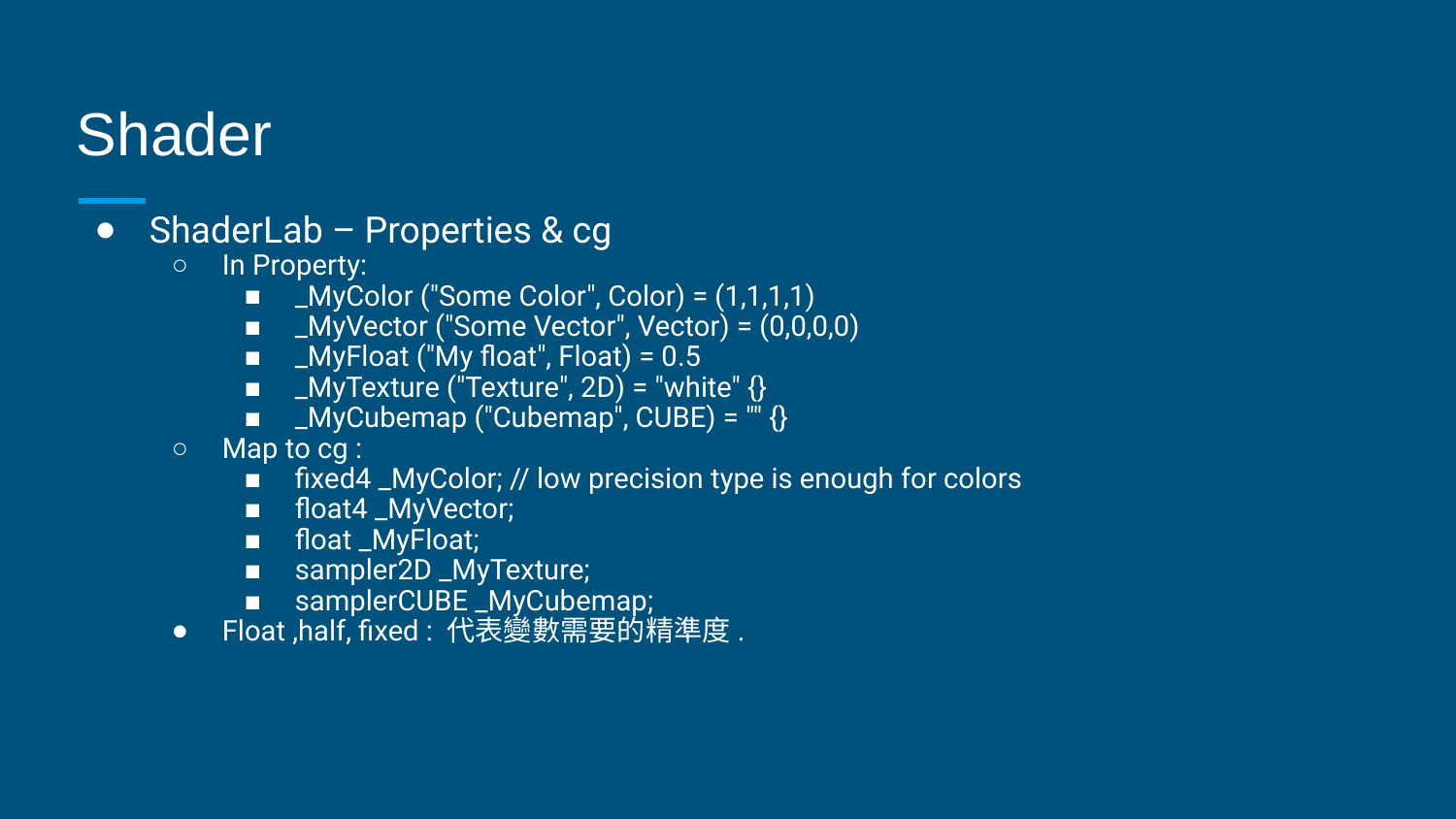

# Shader
ShaderLab – Properties & cg
In Property:
_MyColor ("Some Color", Color) = (1,1,1,1)
_MyVector ("Some Vector", Vector) = (0,0,0,0)
_MyFloat ("My float", Float) = 0.5
_MyTexture ("Texture", 2D) = "white" {}
_MyCubemap ("Cubemap", CUBE) = "" {}
Map to cg :
fixed4 _MyColor; // low precision type is enough for colors
float4 _MyVector;
float _MyFloat;
sampler2D _MyTexture;
samplerCUBE _MyCubemap;
Float ,half, fixed : 代表變數需要的精準度.